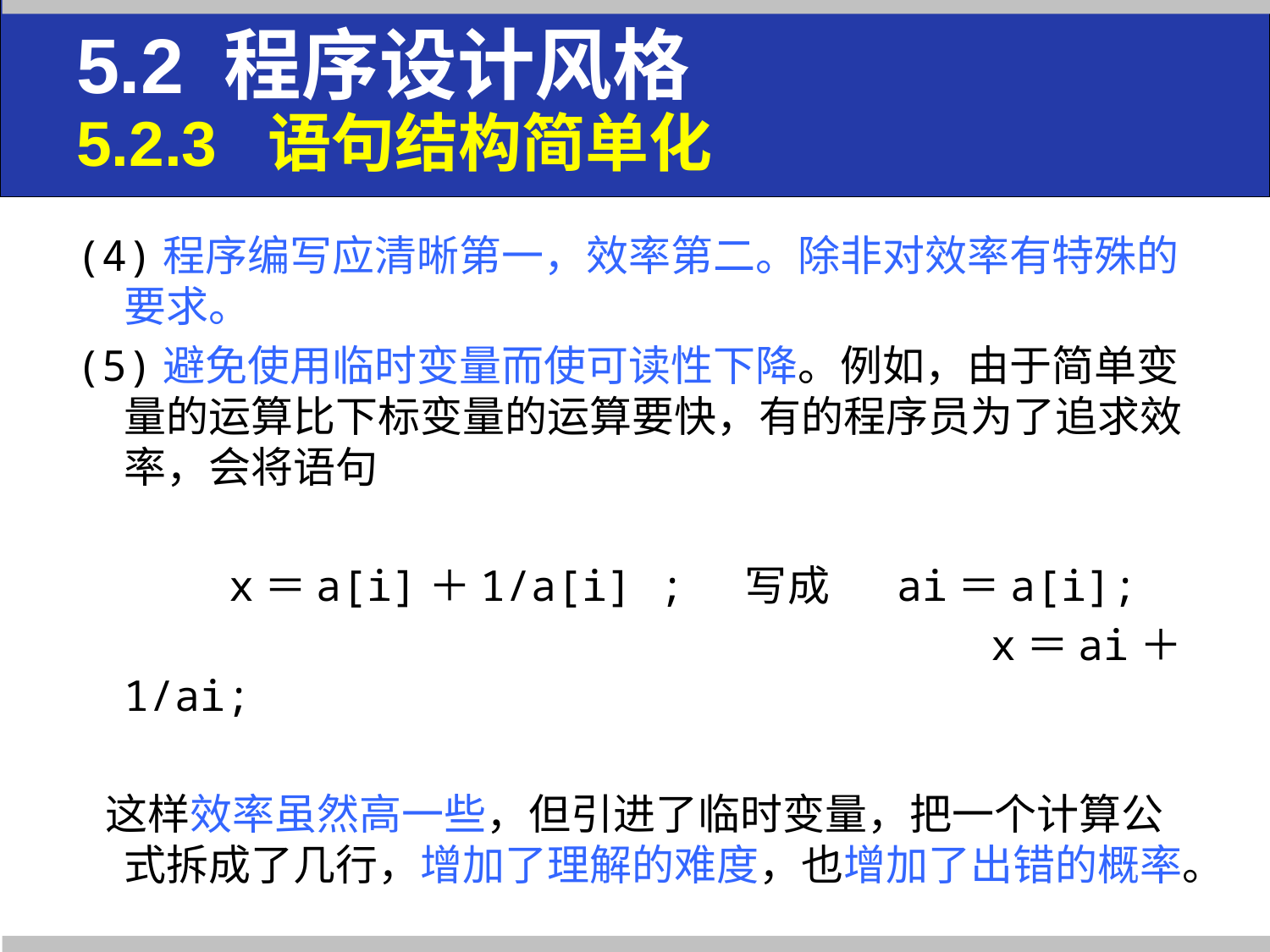

# 5.2 程序设计风格 5.2.3  语句结构简单化
(4)程序编写应清晰第一，效率第二。除非对效率有特殊的要求。
(5)避免使用临时变量而使可读性下降。例如，由于简单变量的运算比下标变量的运算要快，有的程序员为了追求效率，会将语句

      x＝a[i]＋1/a[i] ;  写成      ai＝a[i];
                                    x＝ai＋1/ai;

  这样效率虽然高一些，但引进了临时变量，把一个计算公式拆成了几行，增加了理解的难度，也增加了出错的概率。
665